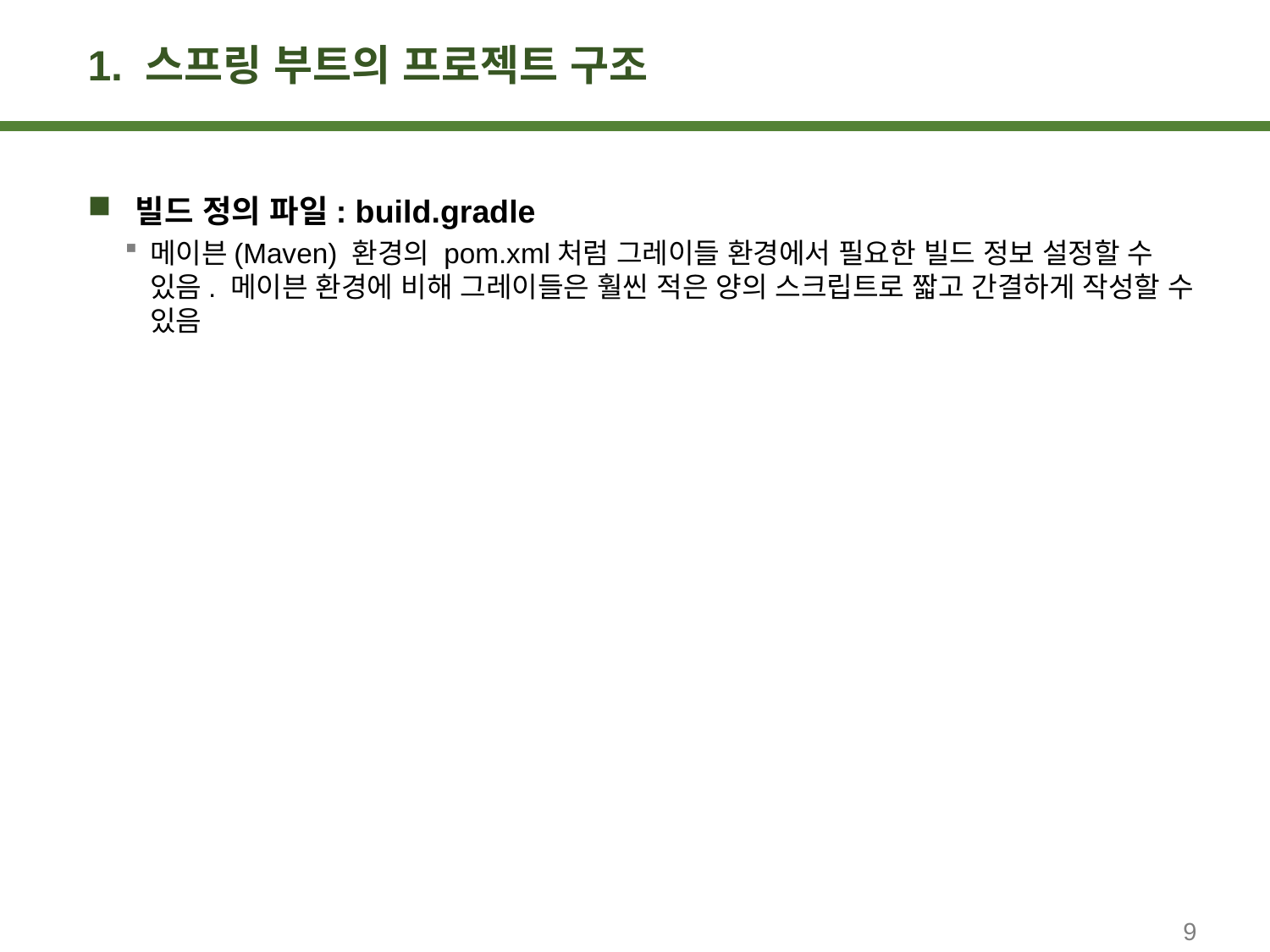

# 1. 스프링 부트의 프로젝트 구조
빌드 정의 파일: build.gradle
메이븐(Maven) 환경의 pom.xml처럼 그레이들 환경에서 필요한 빌드 정보 설정할 수 있음. 메이븐 환경에 비해 그레이들은 훨씬 적은 양의 스크립트로 짧고 간결하게 작성할 수 있음